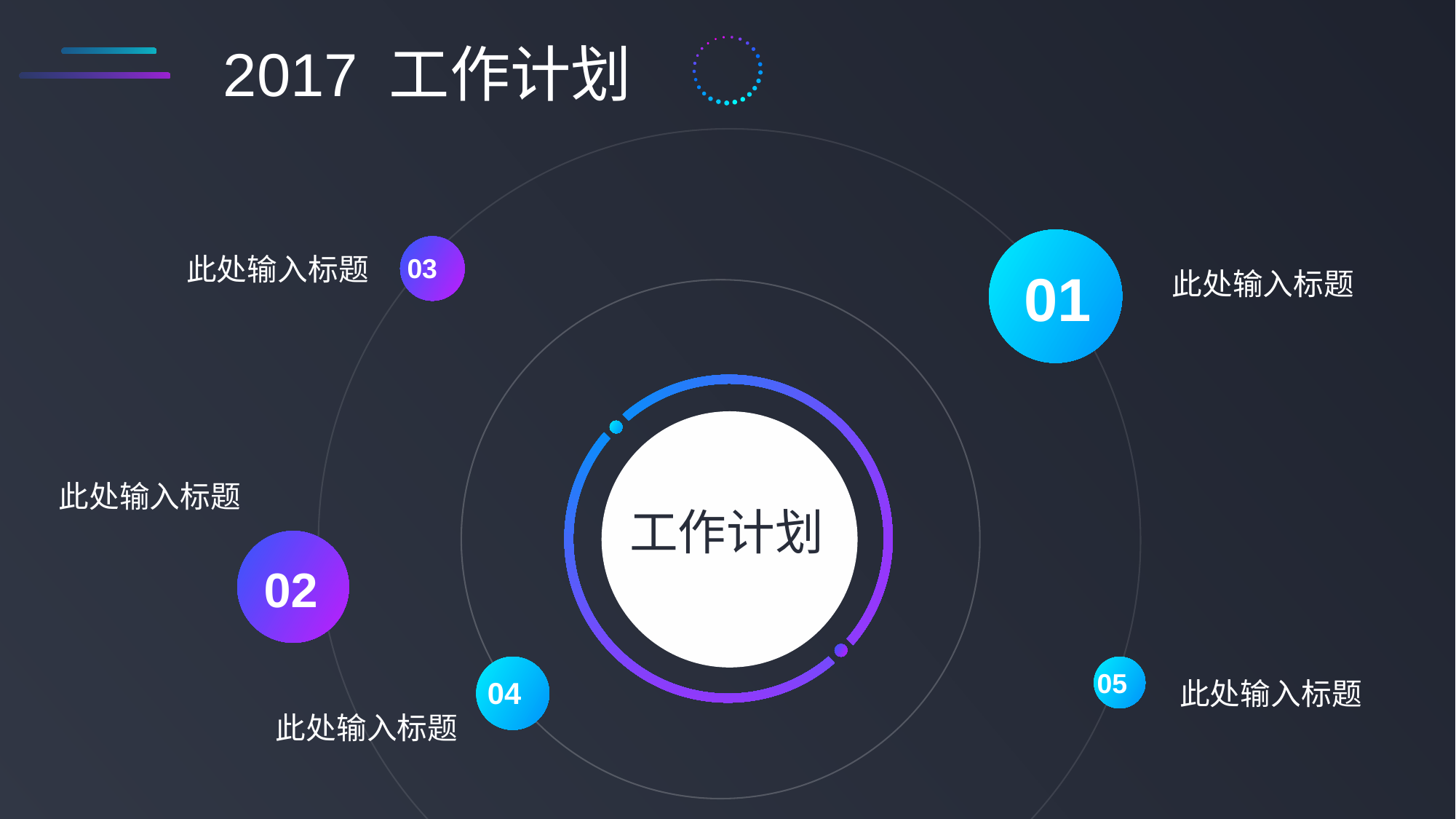

2017 工作计划

03

01

此处输入标题
此处输入标题

工作计划
此处输入标题

02

05

04

此处输入标题
此处输入标题